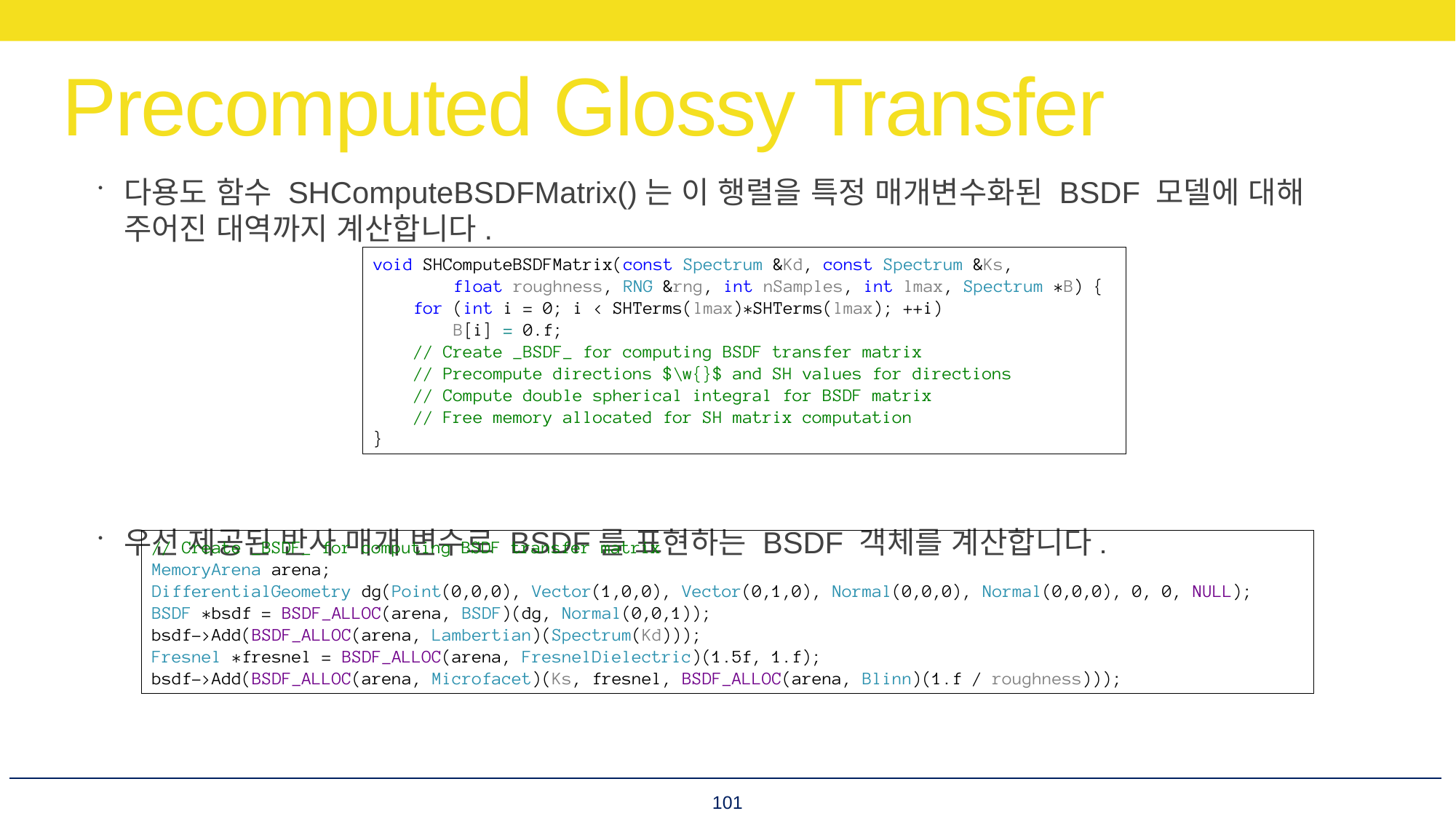

# Precomputed Glossy Transfer
다용도 함수 SHComputeBSDFMatrix()는 이 행렬을 특정 매개변수화된 BSDF 모델에 대해 주어진 대역까지 계산합니다.

우선 제공된 반사 매개 변수로 BSDF를 표현하는 BSDF 객체를 계산합니다.
void SHComputeBSDFMatrix(const Spectrum &Kd, const Spectrum &Ks,
        float roughness, RNG &rng, int nSamples, int lmax, Spectrum *B) {
    for (int i = 0; i < SHTerms(lmax)*SHTerms(lmax); ++i)
        B[i] = 0.f;
    // Create _BSDF_ for computing BSDF transfer matrix
    // Precompute directions $\w{}$ and SH values for directions
    // Compute double spherical integral for BSDF matrix
    // Free memory allocated for SH matrix computation
}
// Create _BSDF_ for computing BSDF transfer matrix
MemoryArena arena;
DifferentialGeometry dg(Point(0,0,0), Vector(1,0,0), Vector(0,1,0), Normal(0,0,0), Normal(0,0,0), 0, 0, NULL);
BSDF *bsdf = BSDF_ALLOC(arena, BSDF)(dg, Normal(0,0,1));
bsdf->Add(BSDF_ALLOC(arena, Lambertian)(Spectrum(Kd)));
Fresnel *fresnel = BSDF_ALLOC(arena, FresnelDielectric)(1.5f, 1.f);
bsdf->Add(BSDF_ALLOC(arena, Microfacet)(Ks, fresnel, BSDF_ALLOC(arena, Blinn)(1.f / roughness)));
101